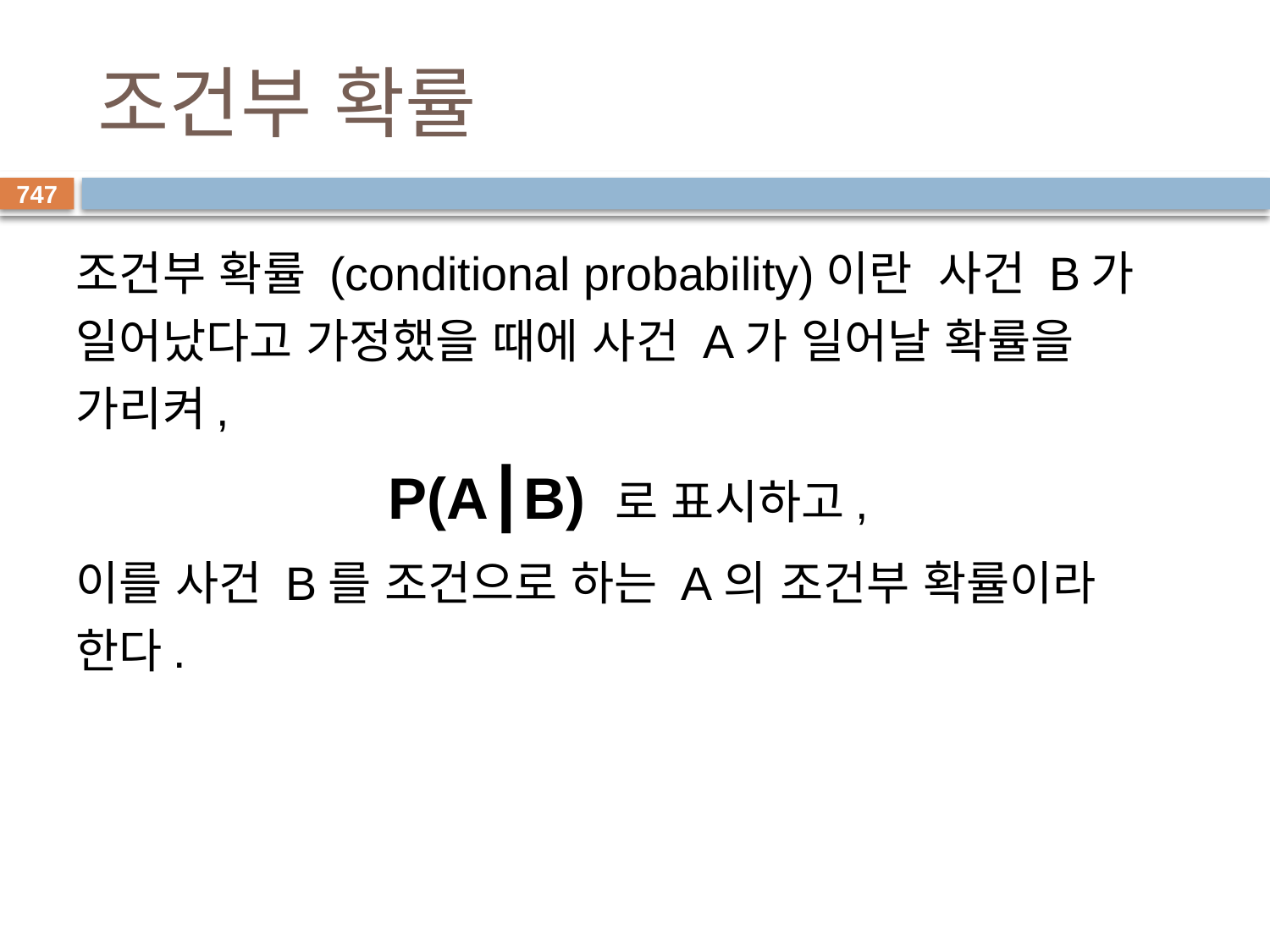

# 조건부 확률
747
조건부 확률 (conditional probability)이란  사건 B가 일어났다고 가정했을 때에 사건 A가 일어날 확률을 가리켜,
P(A┃B) 로 표시하고,
이를 사건 B를 조건으로 하는 A의 조건부 확률이라 한다.